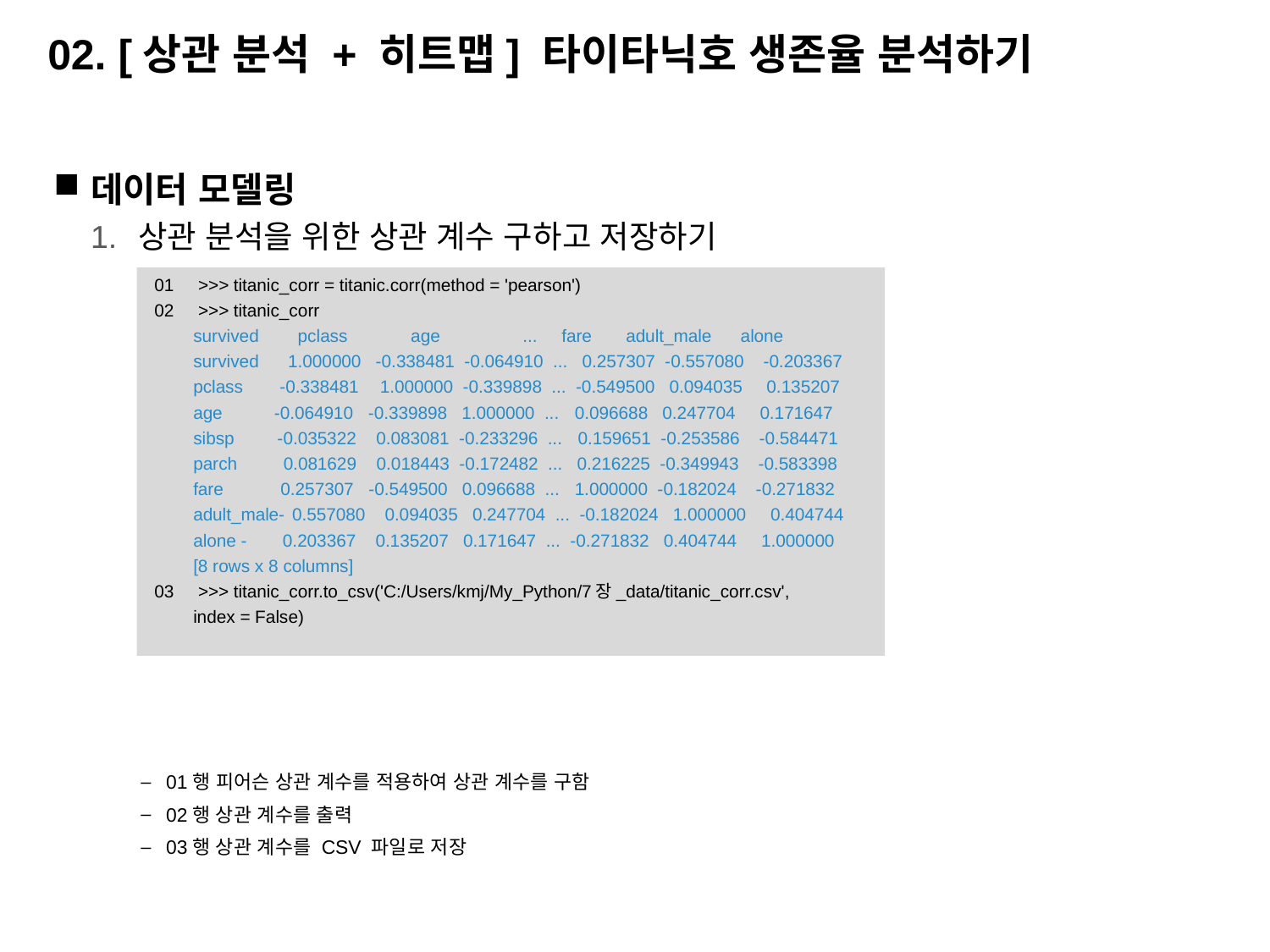

# 02. [상관 분석 + 히트맵] 타이타닉호 생존율 분석하기
데이터 모델링
상관 분석을 위한 상관 계수 구하고 저장하기

01행 피어슨 상관 계수를 적용하여 상관 계수를 구함
02행 상관 계수를 출력
03행 상관 계수를 CSV 파일로 저장

01     >>> titanic_corr = titanic.corr(method = 'pearson')
02     >>> titanic_corr
        survived        pclass             age                 ...     fare       adult_male      alone
        survived      1.000000   -0.338481  -0.064910  ...   0.257307  -0.557080    -0.203367
        pclass        -0.338481     1.000000  -0.339898  ...  -0.549500   0.094035     0.135207
        age           -0.064910    -0.339898   1.000000  ...    0.096688   0.247704     0.171647
        sibsp         -0.035322     0.083081  -0.233296  ...    0.159651  -0.253586    -0.584471
        parch          0.081629     0.018443  -0.172482  ...   0.216225  -0.349943    -0.583398
        fare            0.257307     -0.549500   0.096688  ...    1.000000  -0.182024    -0.271832
        adult_male-  0.557080     0.094035   0.247704  ...  -0.182024   1.000000     0.404744
        alone -        0.203367     0.135207   0.171647  ...  -0.271832   0.404744     1.000000
        [8 rows x 8 columns]
03     >>> titanic_corr.to_csv('C:/Users/kmj/My_Python/7장_data/titanic_corr.csv',
        index = False)